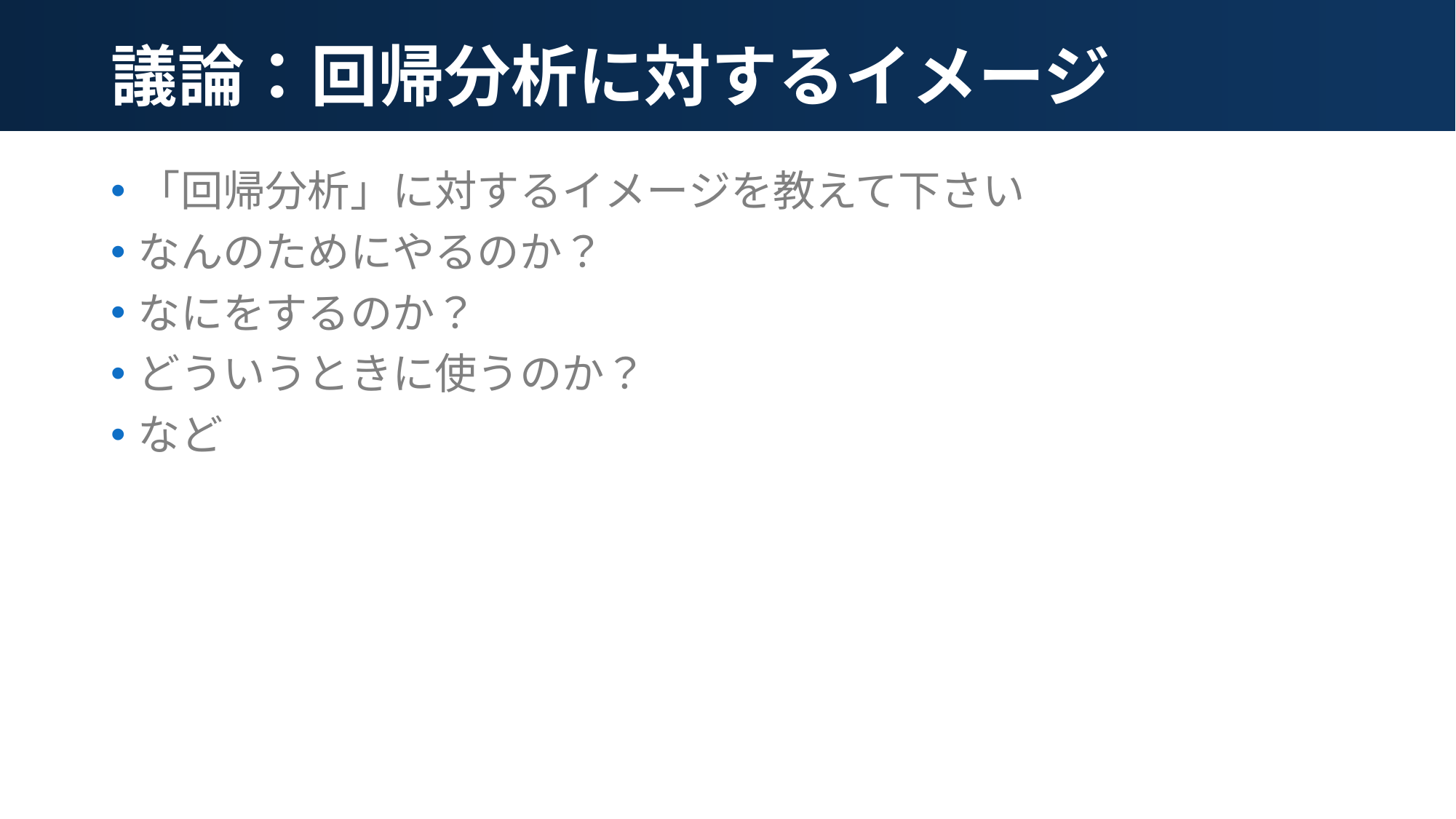

# 議論：回帰分析に対するイメージ
「回帰分析」に対するイメージを教えて下さい
なんのためにやるのか？
なにをするのか？
どういうときに使うのか？
など